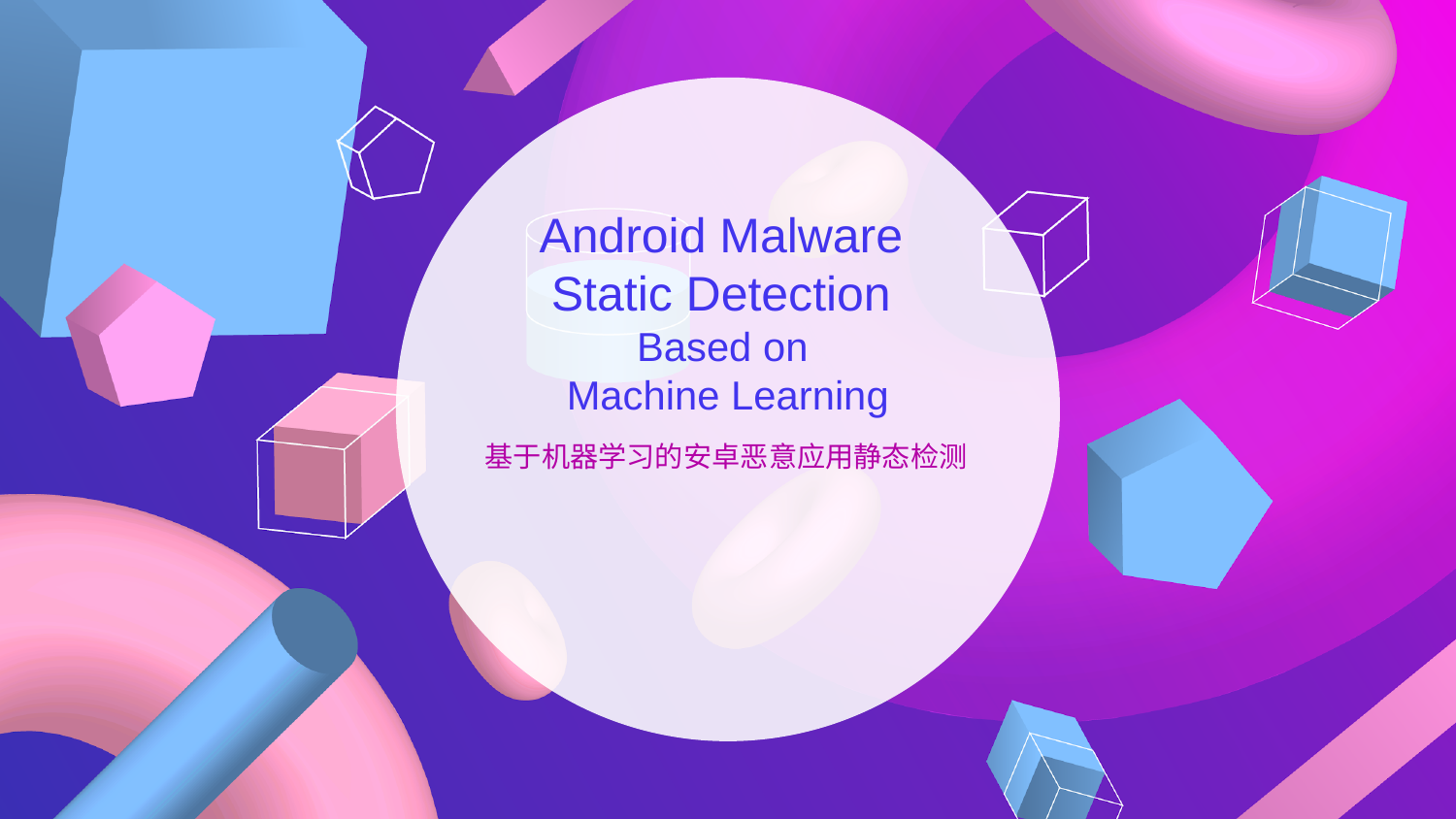

# Android Malware Static Detection Based on Machine Learning
基于机器学习的安卓恶意应用静态检测